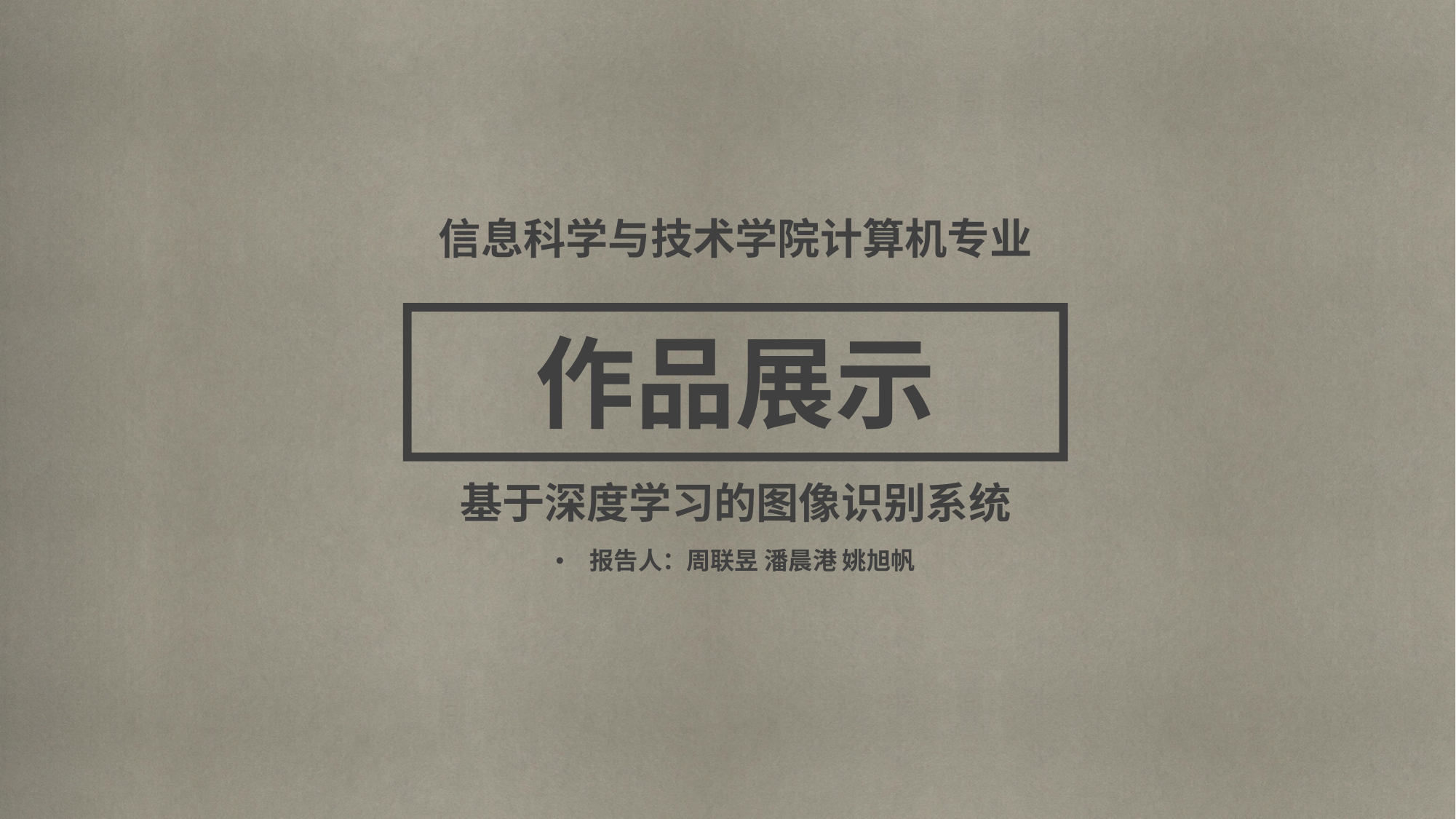

信息科学与技术学院计算机专业

作品展示
基于深度学习的图像识别系统
报告人：周联昱 潘晨港 姚旭帆